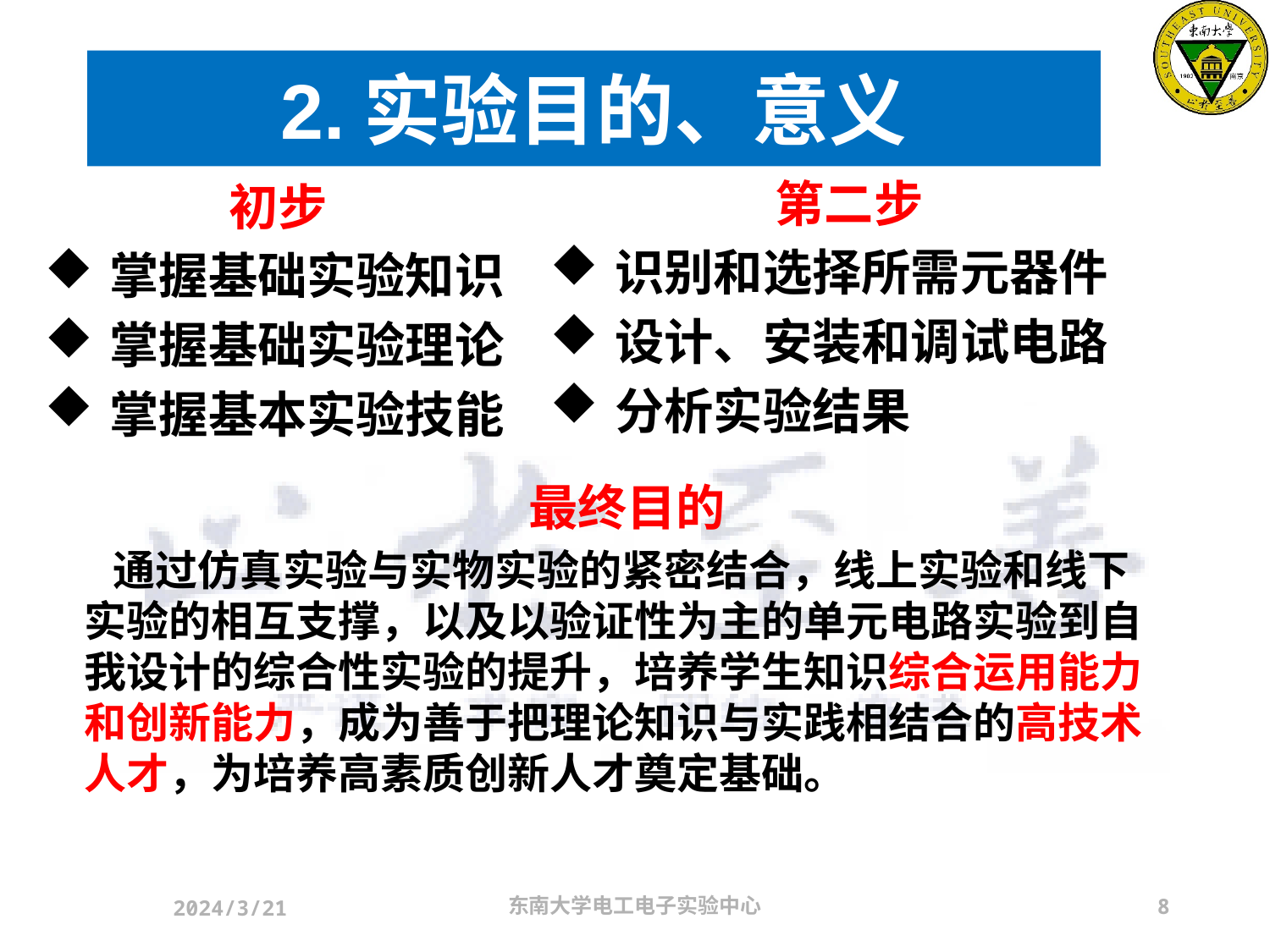

# 2.实验目的、意义
第二步
识别和选择所需元器件
设计、安装和调试电路
分析实验结果
初步
掌握基础实验知识
掌握基础实验理论
掌握基本实验技能
最终目的
  通过仿真实验与实物实验的紧密结合，线上实验和线下实验的相互支撑，以及以验证性为主的单元电路实验到自我设计的综合性实验的提升，培养学生知识综合运用能力和创新能力，成为善于把理论知识与实践相结合的高技术人才，为培养高素质创新人才奠定基础。
2024/3/21
东南大学电工电子实验中心
8